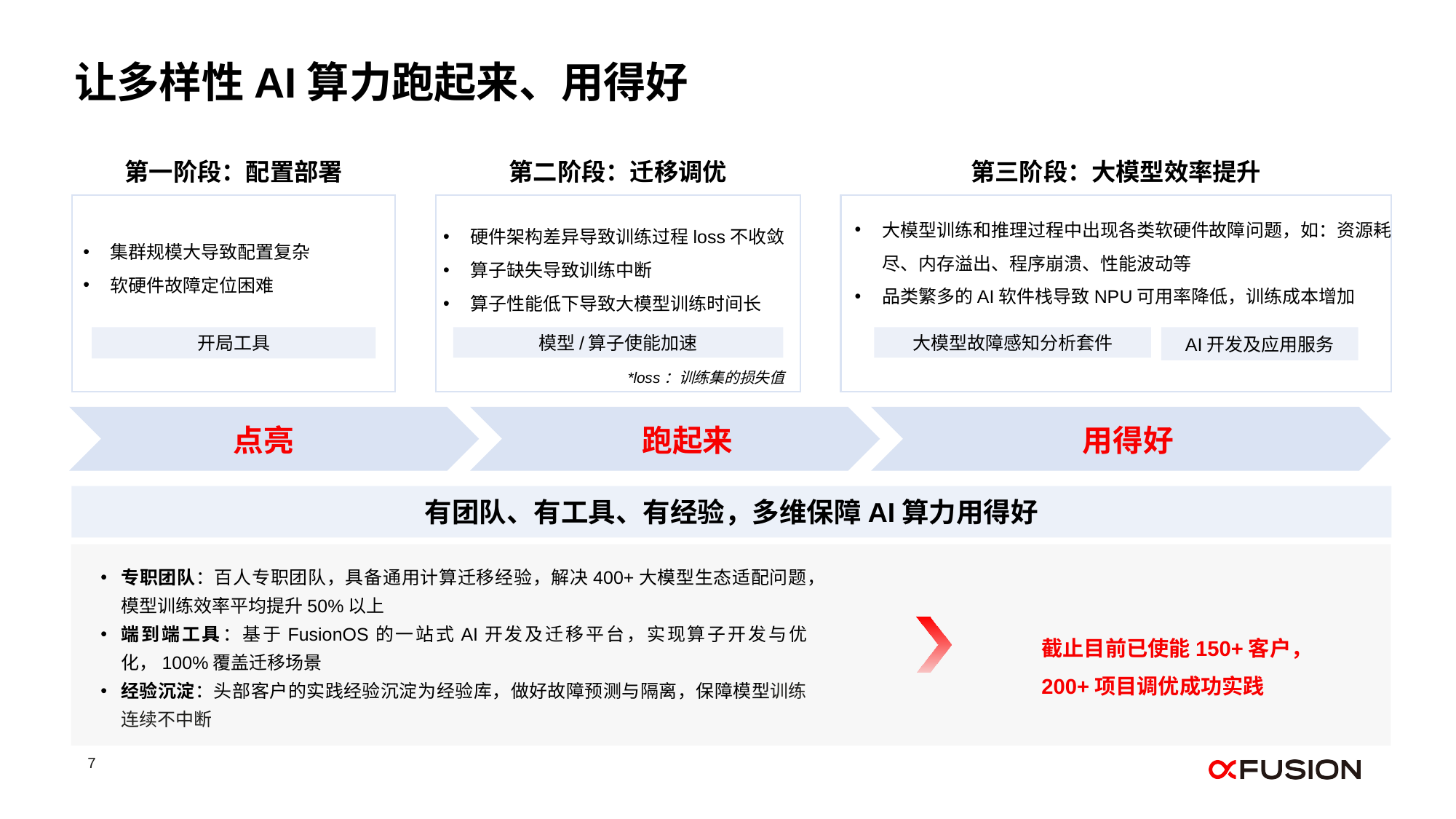

让多样性AI算力跑起来、用得好
第一阶段：配置部署
第二阶段：迁移调优
第三阶段：大模型效率提升
硬件架构差异导致训练过程loss不收敛
算子缺失导致训练中断
算子性能低下导致大模型训练时间长
大模型训练和推理过程中出现各类软硬件故障问题，如：资源耗尽、内存溢出、程序崩溃、性能波动等
品类繁多的AI软件栈导致NPU可用率降低，训练成本增加

集群规模大导致配置复杂
软硬件故障定位困难
开局工具
模型/算子使能加速
大模型故障感知分析套件
AI开发及应用服务
*loss：训练集的损失值

点亮
跑起来
用得好
有团队、有工具、有经验，多维保障AI算力用得好

专职团队：百人专职团队，具备通用计算迁移经验，解决400+大模型生态适配问题，模型训练效率平均提升50%以上
端到端工具：基于FusionOS的一站式AI开发及迁移平台，实现算子开发与优化，100%覆盖迁移场景
经验沉淀：头部客户的实践经验沉淀为经验库，做好故障预测与隔离，保障模型训练连续不中断

截止目前已使能150+客户，200+项目调优成功实践